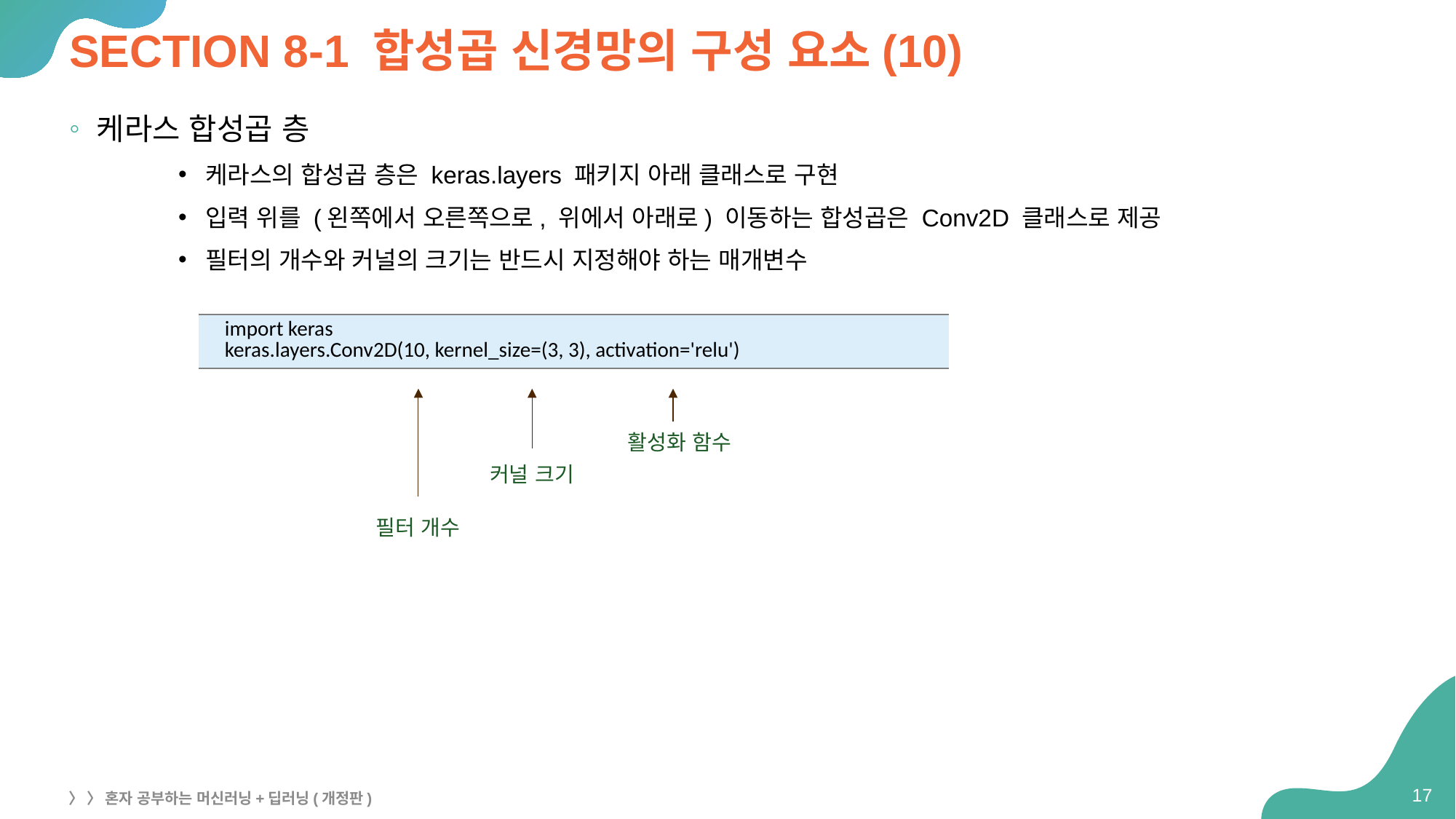

# SECTION 8-1 합성곱 신경망의 구성 요소(10)
케라스 합성곱 층
케라스의 합성곱 층은 keras.layers 패키지 아래 클래스로 구현
입력 위를 (왼쪽에서 오른쪽으로, 위에서 아래로) 이동하는 합성곱은 Conv2D 클래스로 제공
필터의 개수와 커널의 크기는 반드시 지정해야 하는 매개변수
| import keras keras.layers.Conv2D(10, kernel\_size=(3, 3), activation='relu') |
| --- |
활성화 함수
커널 크기
필터 개수
17
〉 〉 혼자 공부하는 머신러닝+딥러닝(개정판)